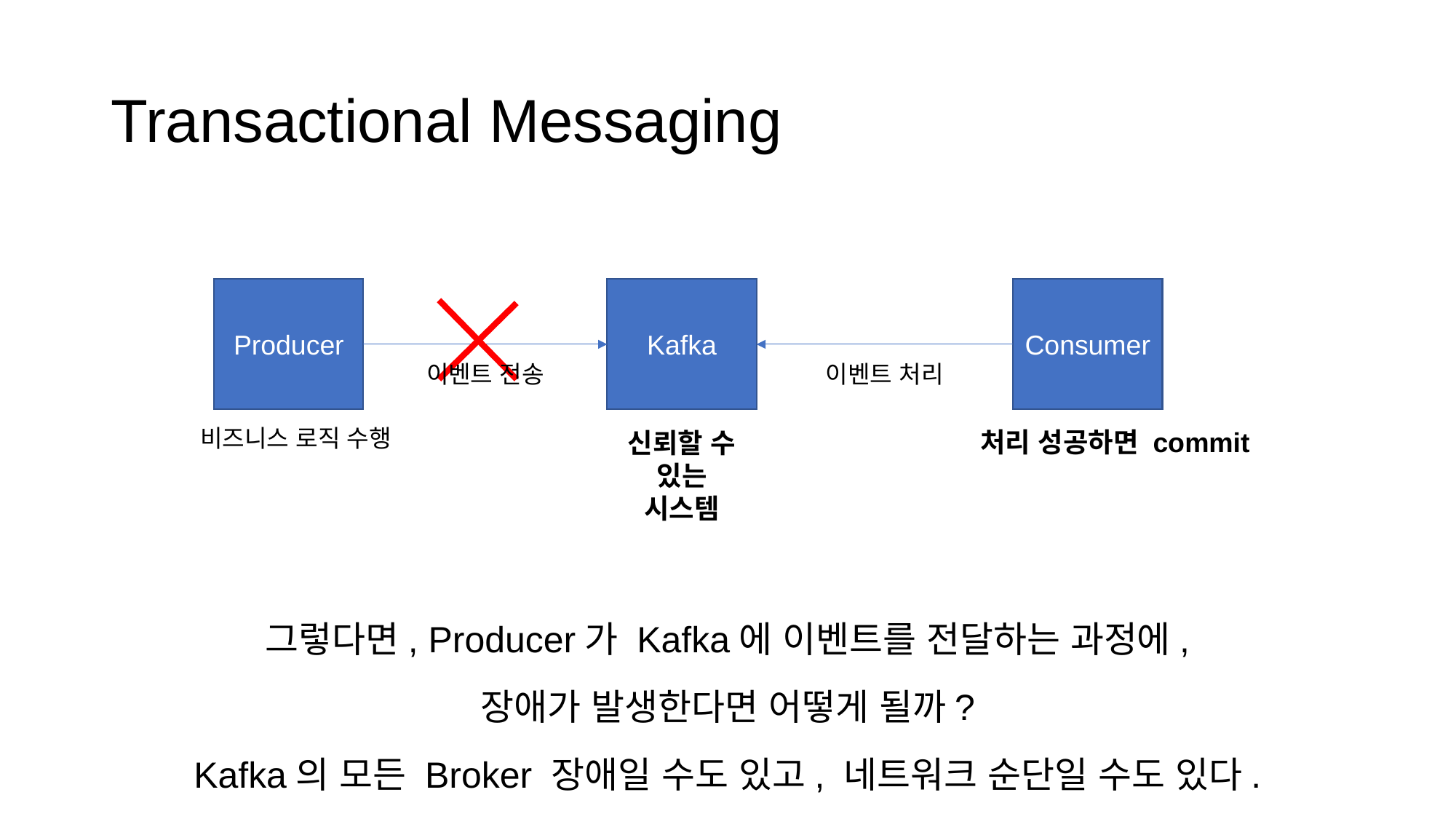

# Transactional Messaging
Producer
Kafka
Consumer
이벤트 전송
이벤트 처리
비즈니스 로직 수행
처리 성공하면 commit
신뢰할 수
있는
시스템
그렇다면, Producer가 Kafka에 이벤트를 전달하는 과정에,
장애가 발생한다면 어떻게 될까?
Kafka의 모든 Broker 장애일 수도 있고, 네트워크 순단일 수도 있다.